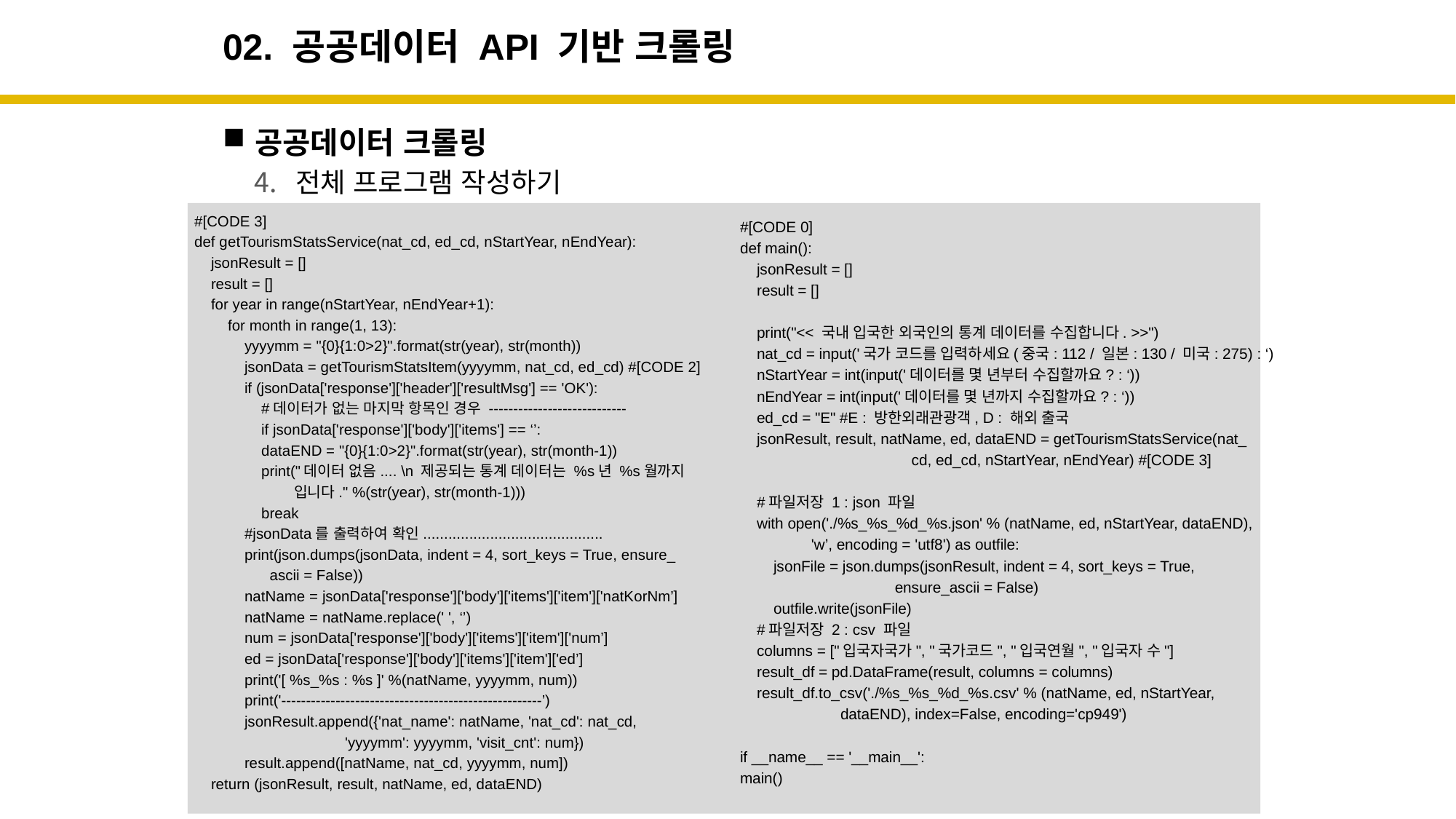

# 02. 공공데이터 API 기반 크롤링
공공데이터 크롤링
전체 프로그램 작성하기

#[CODE 3]
def getTourismStatsService(nat_cd, ed_cd, nStartYear, nEndYear):
    jsonResult = []
    result = []
    for year in range(nStartYear, nEndYear+1):
        for month in range(1, 13):
            yyyymm = "{0}{1:0>2}".format(str(year), str(month))
            jsonData = getTourismStatsItem(yyyymm, nat_cd, ed_cd) #[CODE 2]
            if (jsonData['response']['header']['resultMsg'] == 'OK'):
                #데이터가 없는 마지막 항목인 경우 ----------------------------
                if jsonData['response']['body']['items'] == ‘’:
                dataEND = "{0}{1:0>2}".format(str(year), str(month-1))
                print("데이터 없음.... \n 제공되는 통계 데이터는 %s년 %s월까지
                       입니다." %(str(year), str(month-1)))
                break
            #jsonData를 출력하여 확인...........................................
            print(json.dumps(jsonData, indent = 4, sort_keys = True, ensure_
                  ascii = False))
            natName = jsonData['response']['body']['items']['item']['natKorNm’]
            natName = natName.replace(' ', ‘’)
            num = jsonData['response']['body']['items']['item']['num’]
            ed = jsonData['response']['body']['items']['item']['ed’]
            print('[ %s_%s : %s ]' %(natName, yyyymm, num))
            print('-----------------------------------------------------’)
            jsonResult.append({'nat_name': natName, 'nat_cd': nat_cd,
                                    'yyyymm': yyyymm, 'visit_cnt': num})
            result.append([natName, nat_cd, yyyymm, num])
    return (jsonResult, result, natName, ed, dataEND)
#[CODE 0]
def main():
    jsonResult = []
    result = []

    print("<< 국내 입국한 외국인의 통계 데이터를 수집합니다. >>")
    nat_cd = input('국가 코드를 입력하세요(중국: 112 / 일본: 130 / 미국: 275) : ‘)
    nStartYear = int(input('데이터를 몇 년부터 수집할까요? : ‘))
    nEndYear = int(input('데이터를 몇 년까지 수집할까요? : ‘))
    ed_cd = "E" #E : 방한외래관광객, D : 해외 출국
    jsonResult, result, natName, ed, dataEND = getTourismStatsService(nat_
                                         cd, ed_cd, nStartYear, nEndYear) #[CODE 3]

    #파일저장 1 : json 파일
    with open('./%s_%s_%d_%s.json' % (natName, ed, nStartYear, dataEND),
                 'w’, encoding = 'utf8') as outfile:
        jsonFile = json.dumps(jsonResult, indent = 4, sort_keys = True,
                                     ensure_ascii = False)
        outfile.write(jsonFile)
    #파일저장 2 : csv 파일
    columns = ["입국자국가", "국가코드", "입국연월", "입국자 수"]
    result_df = pd.DataFrame(result, columns = columns)
    result_df.to_csv('./%s_%s_%d_%s.csv' % (natName, ed, nStartYear,
                        dataEND), index=False, encoding='cp949')

if __name__ == '__main__':
main()